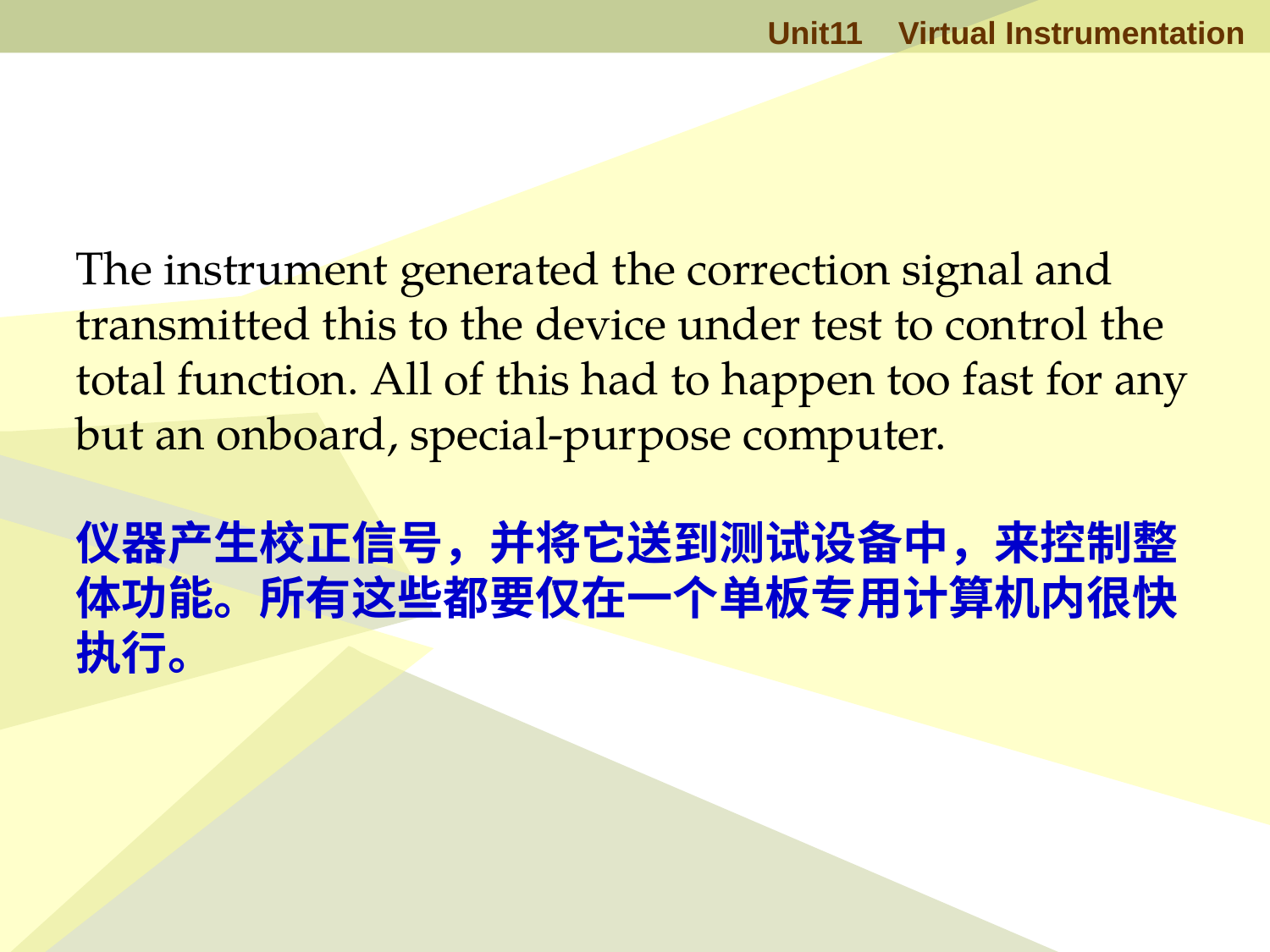

The instrument generated the correction signal and transmitted this to the device under test to control the total function. All of this had to happen too fast for any but an onboard, special-purpose computer.

仪器产生校正信号，并将它送到测试设备中，来控制整体功能。所有这些都要仅在一个单板专用计算机内很快执行。